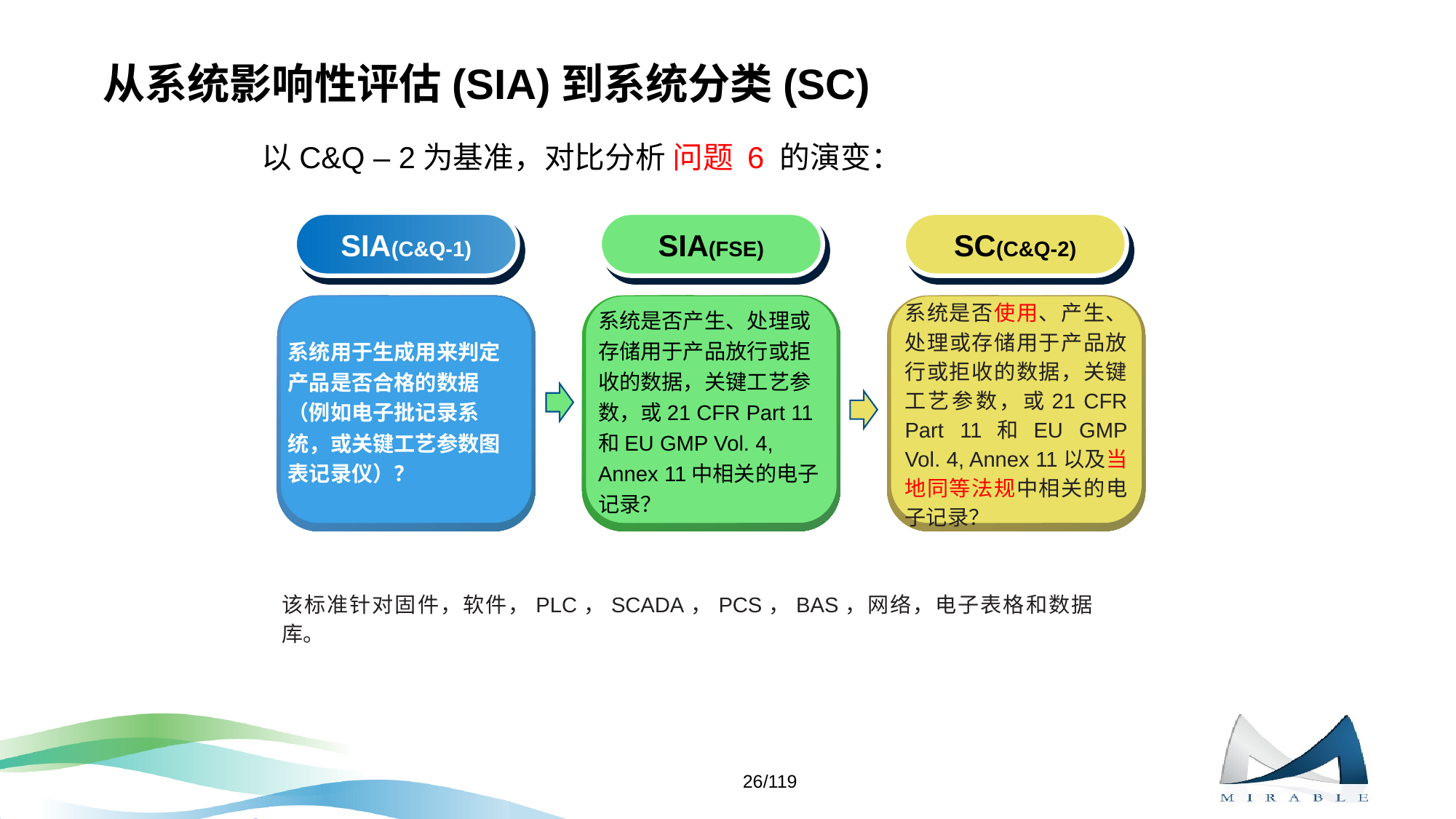

# 从系统影响性评估(SIA)到系统分类(SC)
以C&Q – 2为基准，对比分析 问题 6 的演变：
SIA(C&Q-1)
SIA(FSE)
SC(C&Q-2)
系统是否使用、产生、处理或存储用于产品放行或拒收的数据，关键工艺参数，或21 CFR Part 11和EU GMP Vol. 4, Annex 11以及当地同等法规中相关的电子记录？

系统用于生成用来判定产品是否合格的数据（例如电子批记录系统，或关键工艺参数图表记录仪）？

系统是否产生、处理或存储用于产品放行或拒收的数据，关键工艺参数，或21 CFR Part 11和EU GMP Vol. 4, Annex 11中相关的电子记录？

该标准针对固件，软件，PLC，SCADA，PCS，BAS，网络，电子表格和数据库。
26/119